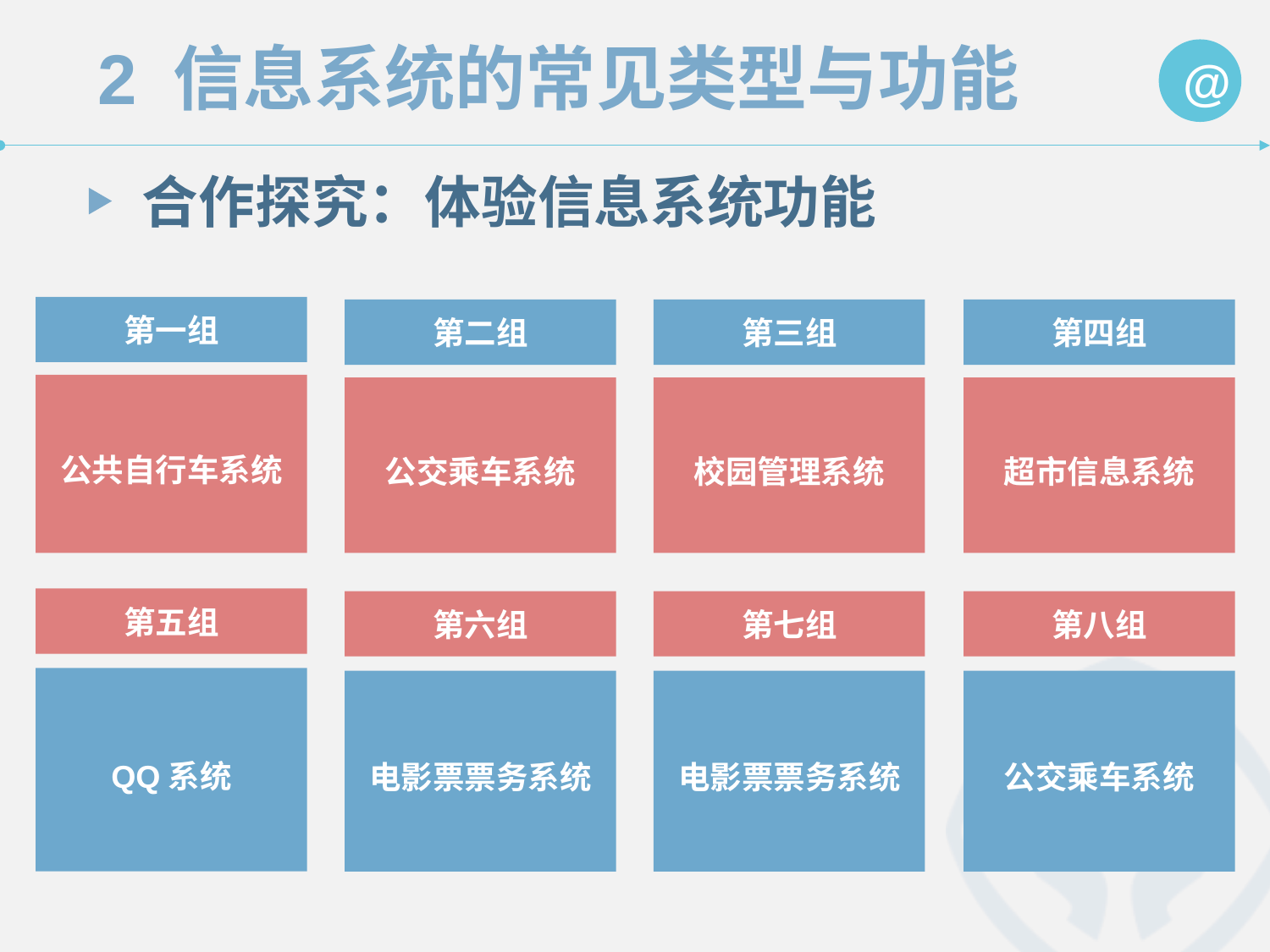

合作探究：体验信息系统功能

第一组
第四组
第二组
第三组
公共自行车系统
超市信息系统
公交乘车系统
校园管理系统
第五组
第八组
第六组
第七组
QQ系统
公交乘车系统
电影票票务系统
电影票票务系统